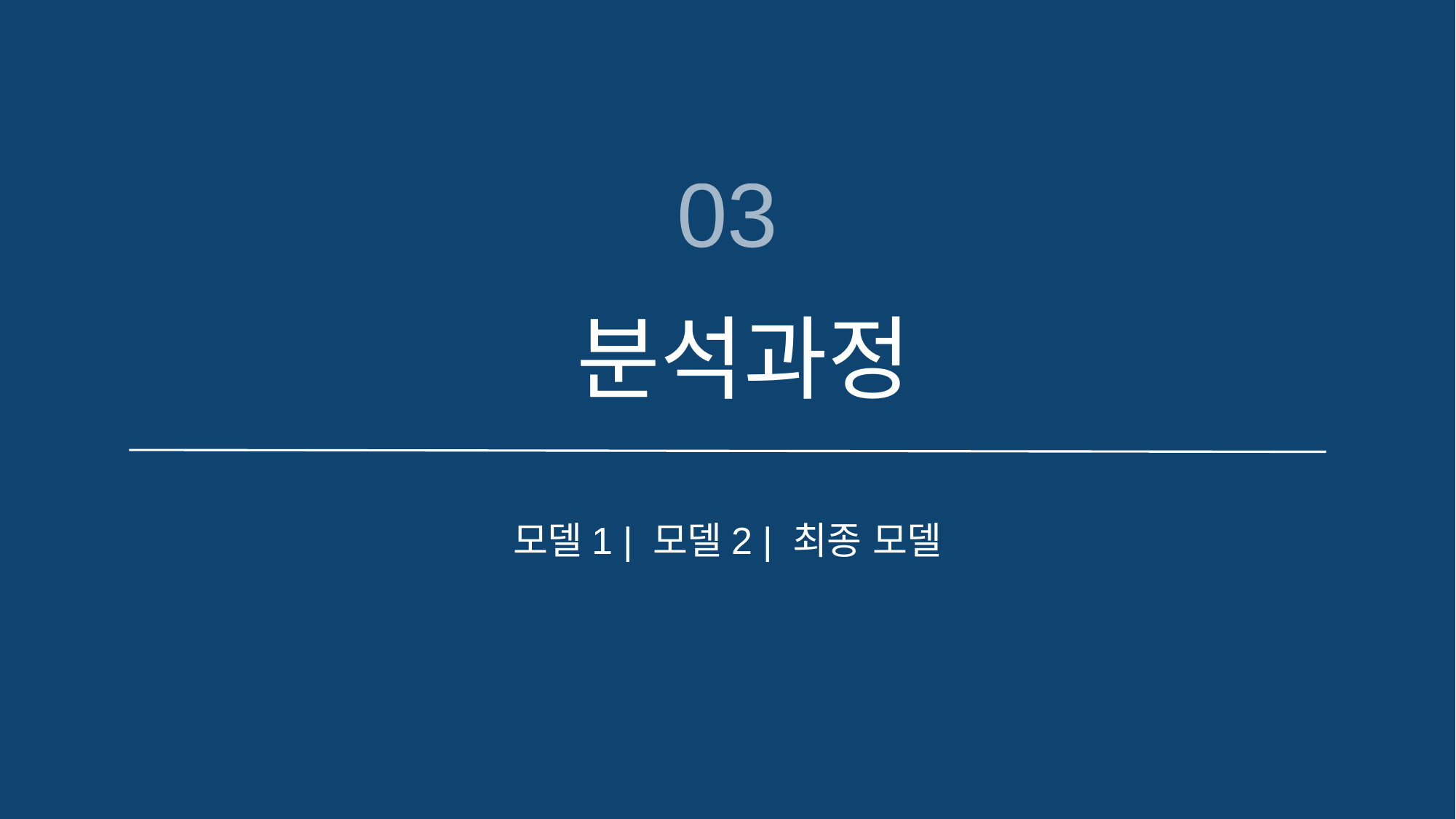

03
분석과정
모델1 | 모델2 | 최종 모델